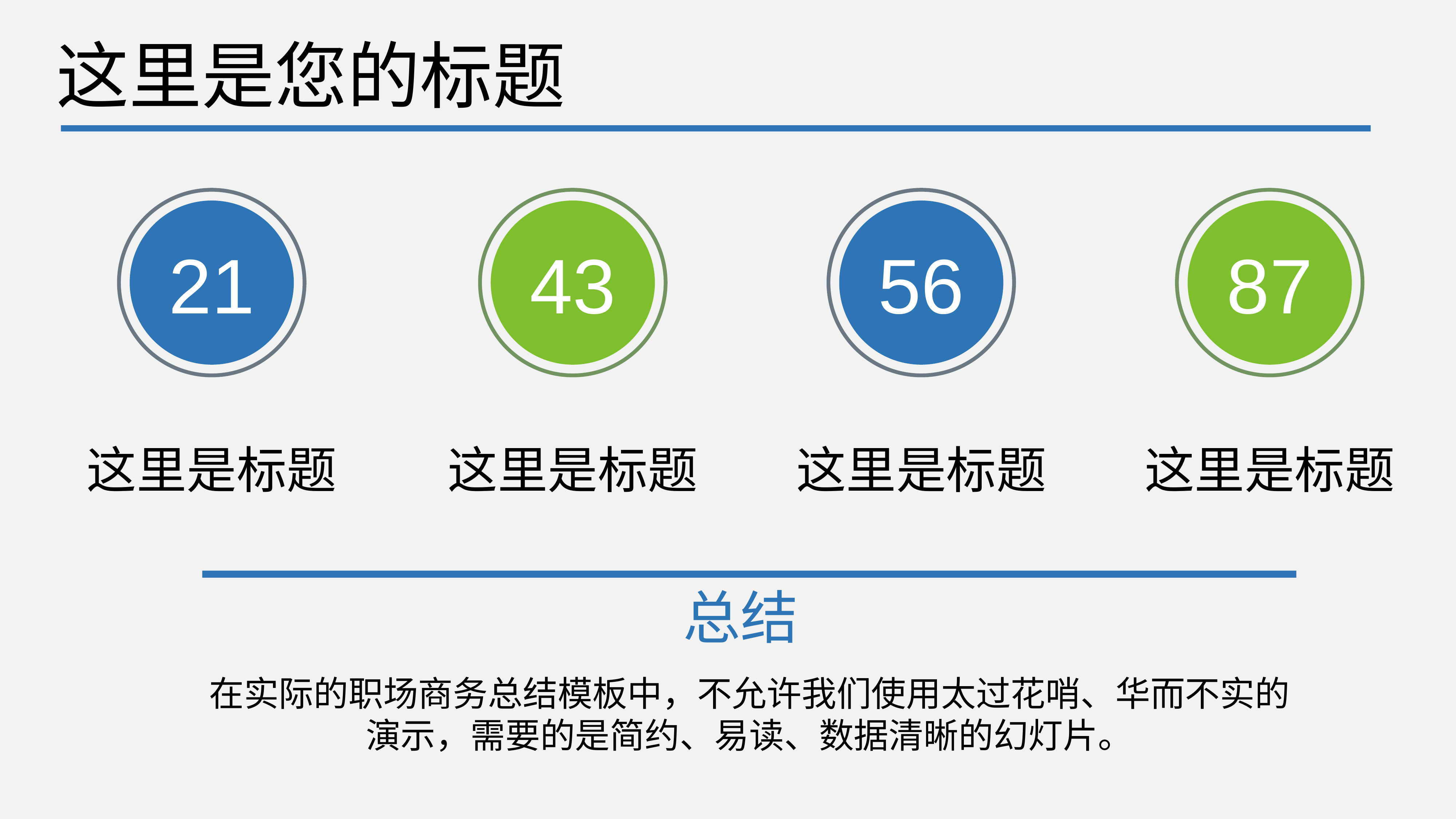

这里是您的标题

21
43
56
87
这里是标题
这里是标题
这里是标题
这里是标题

总结
在实际的职场商务总结模板中，不允许我们使用太过花哨、华而不实的演示，需要的是简约、易读、数据清晰的幻灯片。